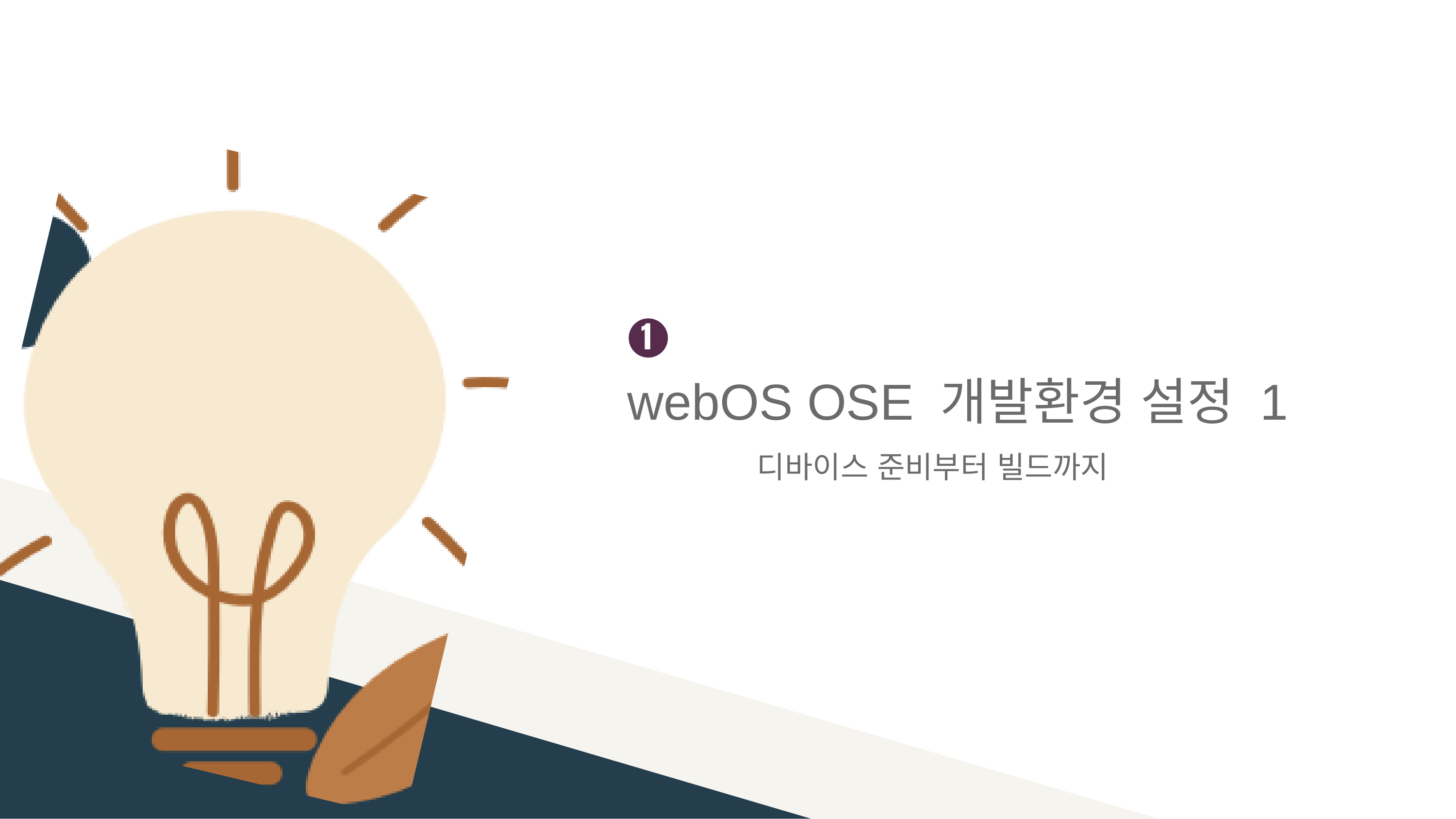

1
webOS OSE 개발환경 설정 1
 디바이스 준비부터 빌드까지